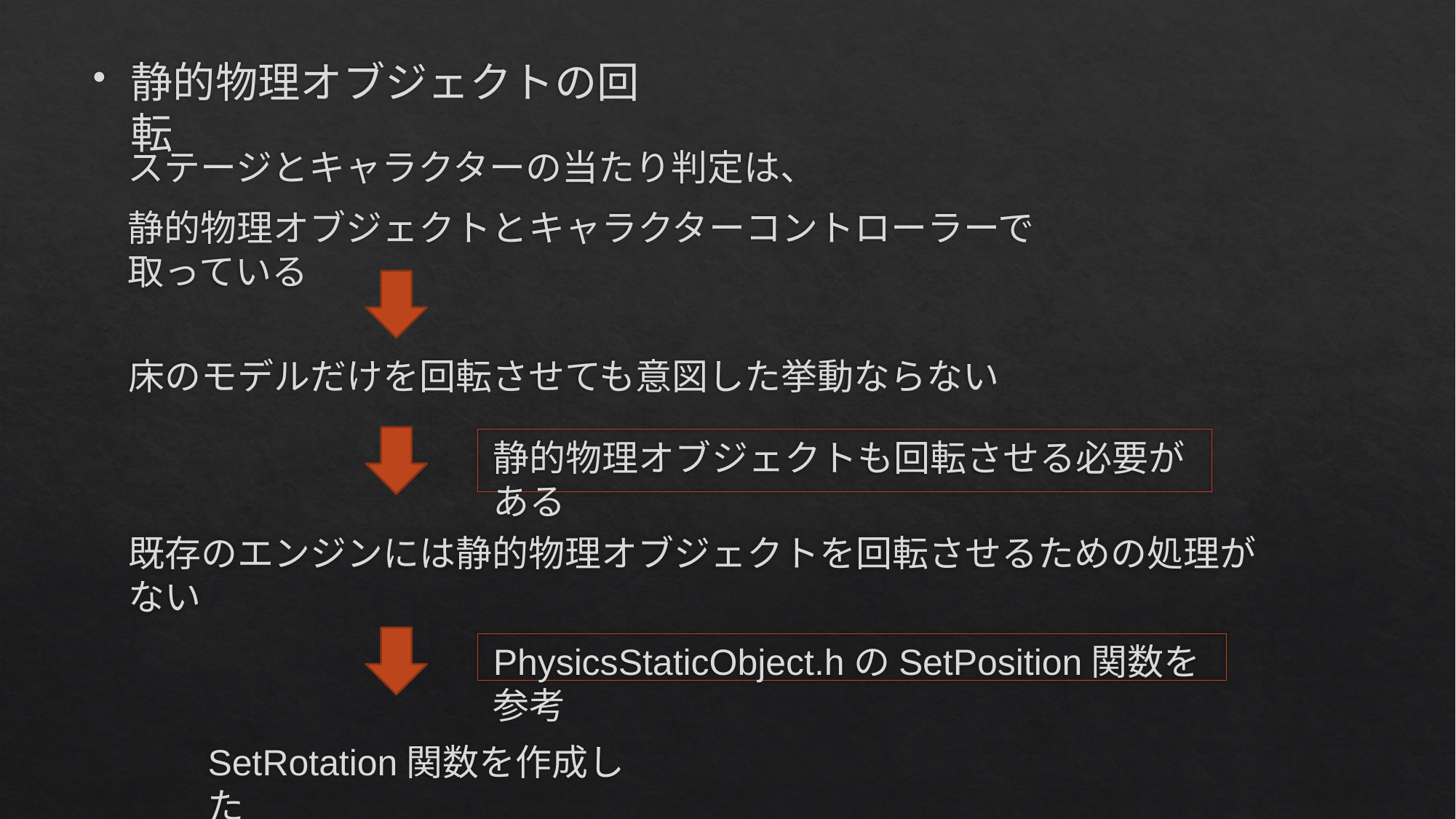

静的物理オブジェクトの回転
ステージとキャラクターの当たり判定は、
静的物理オブジェクトとキャラクターコントローラーで取っている

床のモデルだけを回転させても意図した挙動ならない

静的物理オブジェクトも回転させる必要がある
既存のエンジンには静的物理オブジェクトを回転させるための処理がない

PhysicsStaticObject.hのSetPosition関数を参考
SetRotation関数を作成した